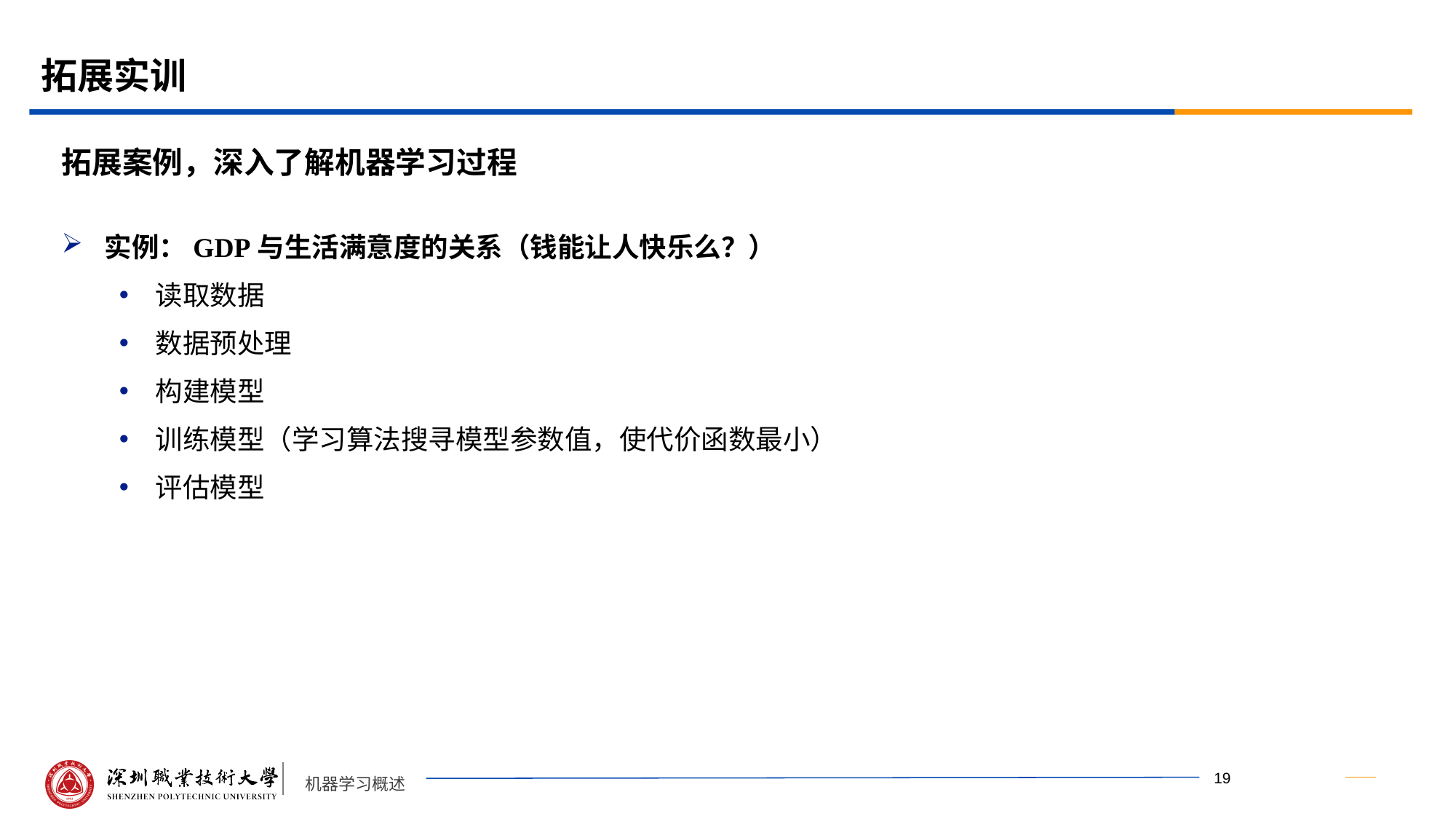

# 拓展实训
拓展案例，深入了解机器学习过程
实例：GDP与生活满意度的关系（钱能让人快乐么？）
读取数据
数据预处理
构建模型
训练模型（学习算法搜寻模型参数值，使代价函数最小）
评估模型